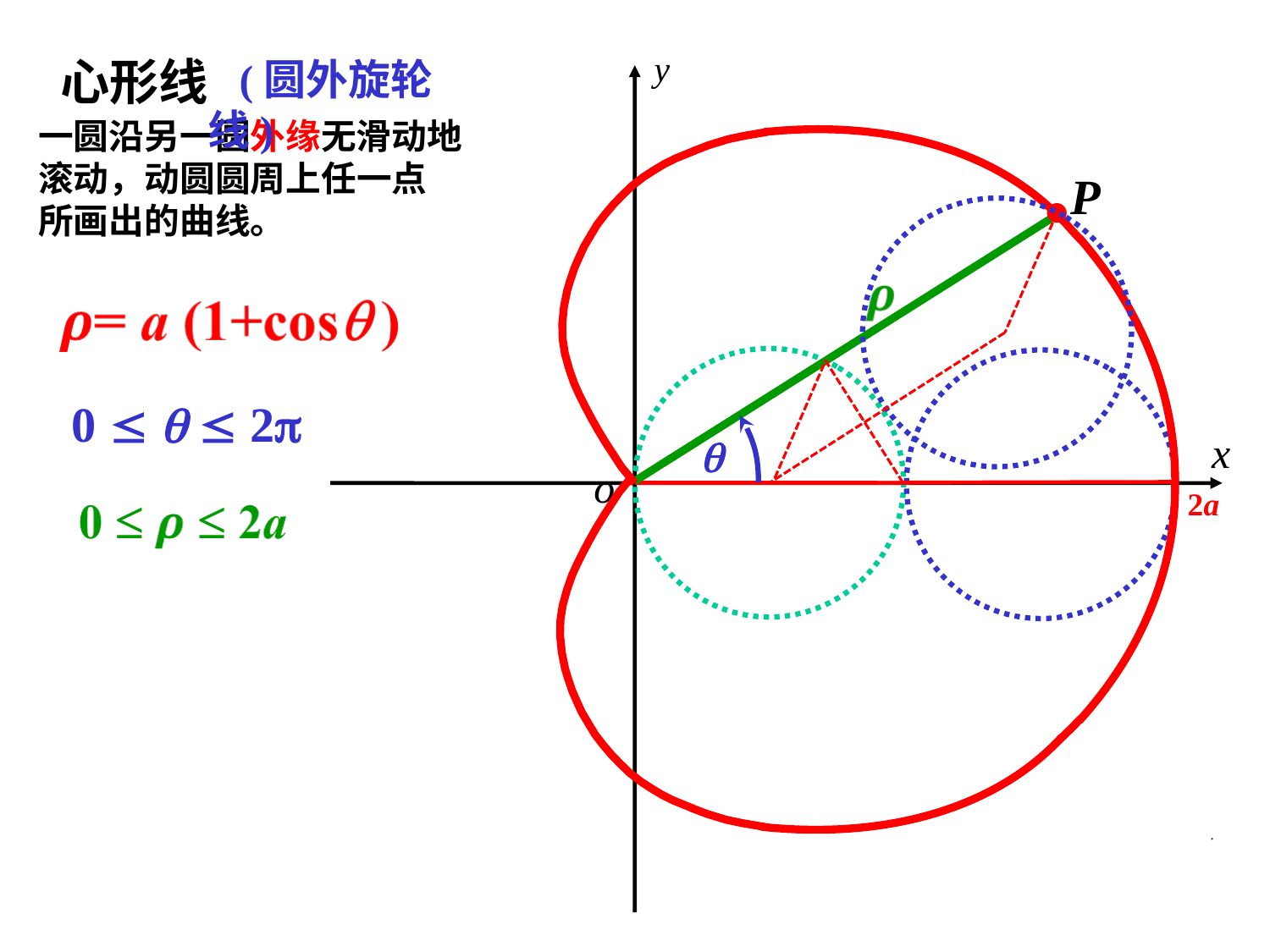

y

x
o

   (圆外旋轮线)
 心形线
一圆沿另一圆外缘无滑动地
滚动，动圆圆周上任一点
所画出的曲线。

P

0 ≤ θ ≤ 2π

θ

2a

.